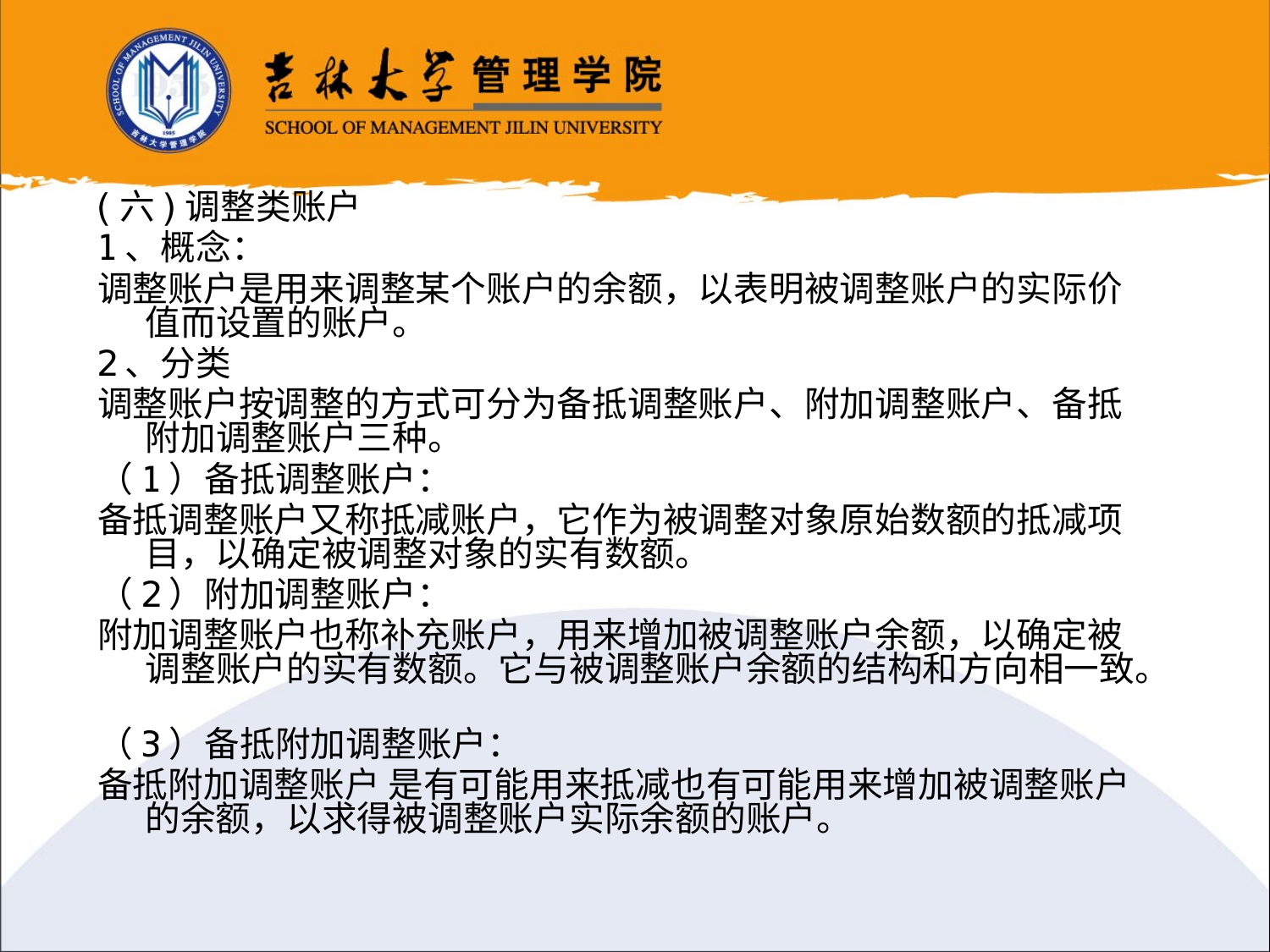

(六)调整类账户
1、概念：
调整账户是用来调整某个账户的余额，以表明被调整账户的实际价值而设置的账户。
2、分类
调整账户按调整的方式可分为备抵调整账户、附加调整账户、备抵附加调整账户三种。
（1）备抵调整账户：
备抵调整账户又称抵减账户，它作为被调整对象原始数额的抵减项目，以确定被调整对象的实有数额。
（2）附加调整账户：
附加调整账户也称补充账户，用来增加被调整账户余额，以确定被调整账户的实有数额。它与被调整账户余额的结构和方向相一致。
（3）备抵附加调整账户：
备抵附加调整账户 是有可能用来抵减也有可能用来增加被调整账户的余额，以求得被调整账户实际余额的账户。
101